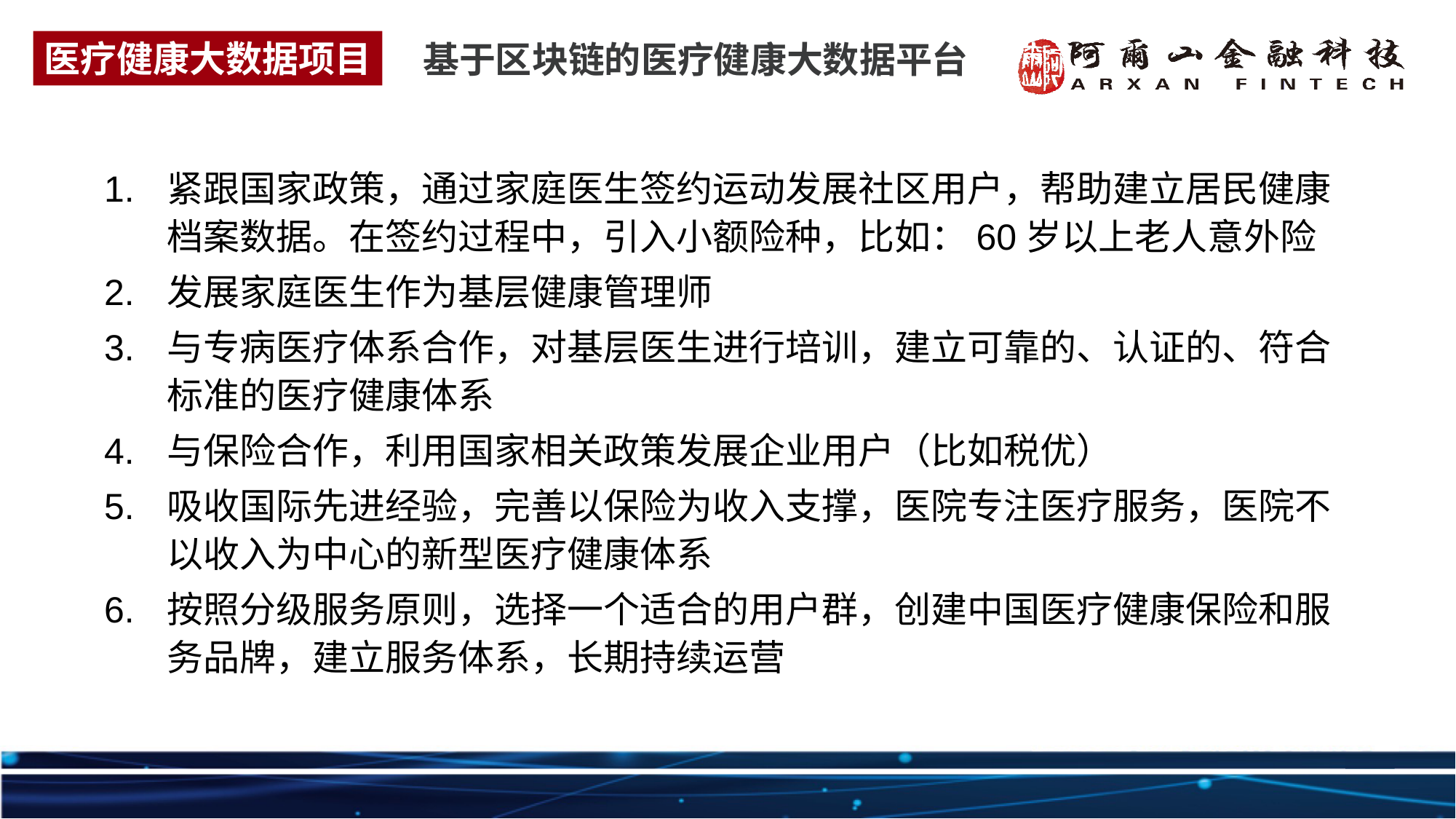

医疗健康大数据项目
基于区块链的医疗健康大数据平台
紧跟国家政策，通过家庭医生签约运动发展社区用户，帮助建立居民健康档案数据。在签约过程中，引入小额险种，比如：60岁以上老人意外险
发展家庭医生作为基层健康管理师
与专病医疗体系合作，对基层医生进行培训，建立可靠的、认证的、符合标准的医疗健康体系
与保险合作，利用国家相关政策发展企业用户（比如税优）
吸收国际先进经验，完善以保险为收入支撑，医院专注医疗服务，医院不以收入为中心的新型医疗健康体系
按照分级服务原则，选择一个适合的用户群，创建中国医疗健康保险和服务品牌，建立服务体系，长期持续运营